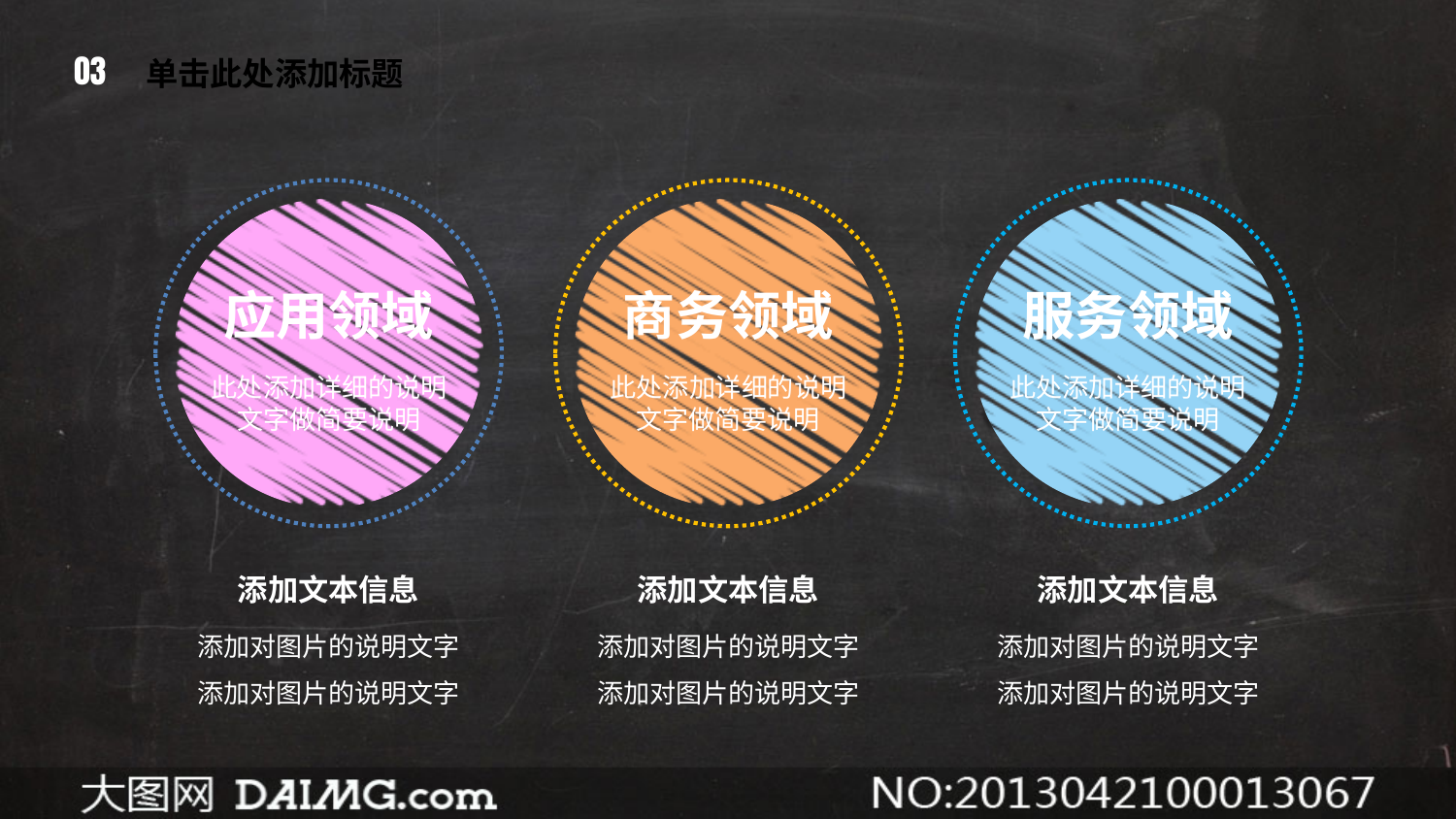

03
单击此处添加标题

应用领域
此处添加详细的说明文字做简要说明
商务领域
此处添加详细的说明文字做简要说明
服务领域
此处添加详细的说明文字做简要说明
添加文本信息
添加对图片的说明文字添加对图片的说明文字
添加文本信息
添加对图片的说明文字添加对图片的说明文字
添加文本信息
添加对图片的说明文字添加对图片的说明文字